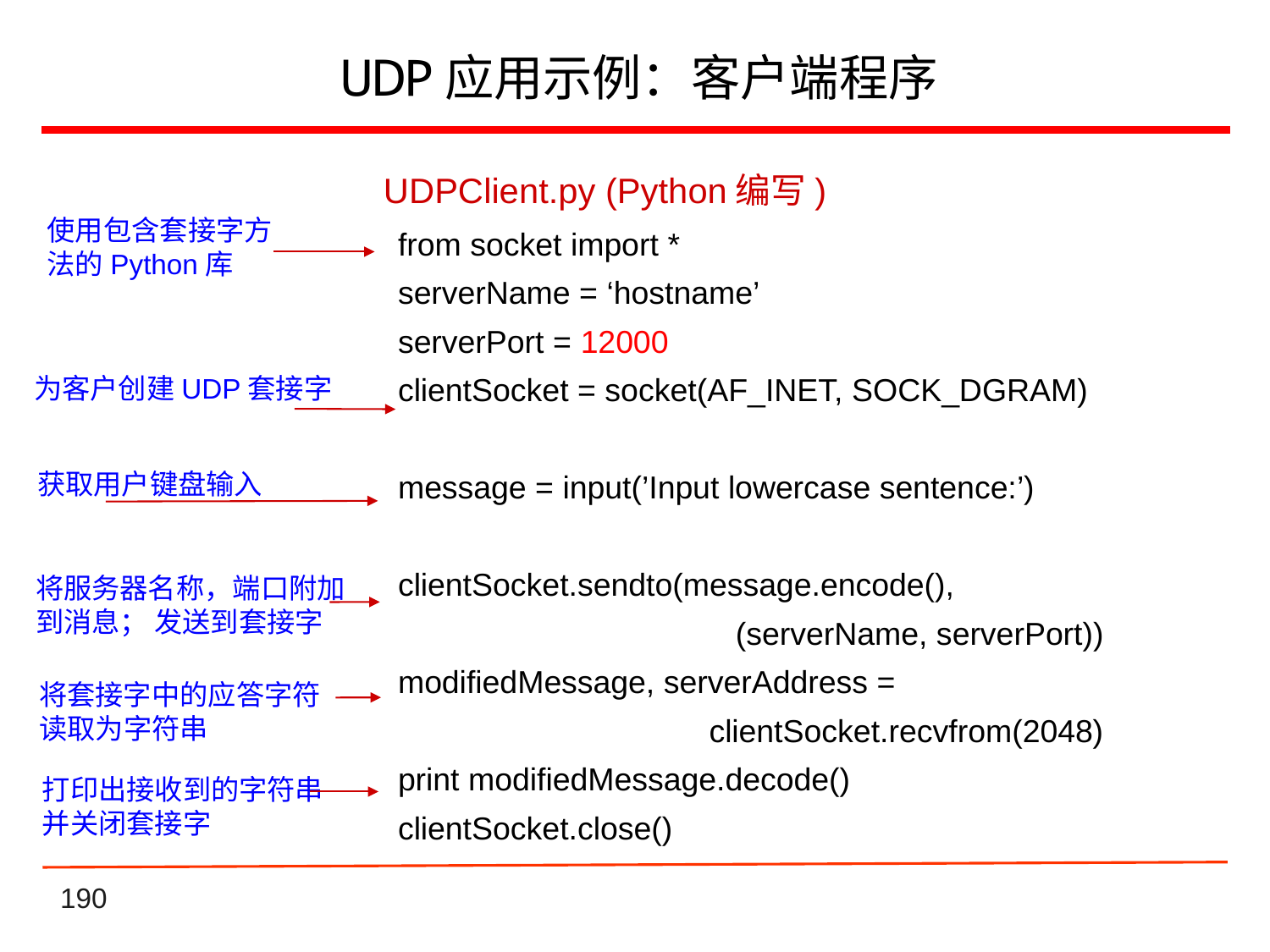

# UDP应用示例：客户端程序
UDPClient.py (Python编写)
使用包含套接字方
法的Python库
from socket import *
serverName = ‘hostname’
serverPort = 12000
clientSocket = socket(AF_INET, SOCK_DGRAM)

message = input(’Input lowercase sentence:’)

clientSocket.sendto(message.encode(),
                                      (serverName, serverPort))
modifiedMessage, serverAddress =
                                   clientSocket.recvfrom(2048)
print modifiedMessage.decode()
clientSocket.close()
为客户创建UDP套接字
获取用户键盘输入
将服务器名称，端口附加到消息； 发送到套接字

将套接字中的应答字符读取为字符串
打印出接收到的字符串并关闭套接字